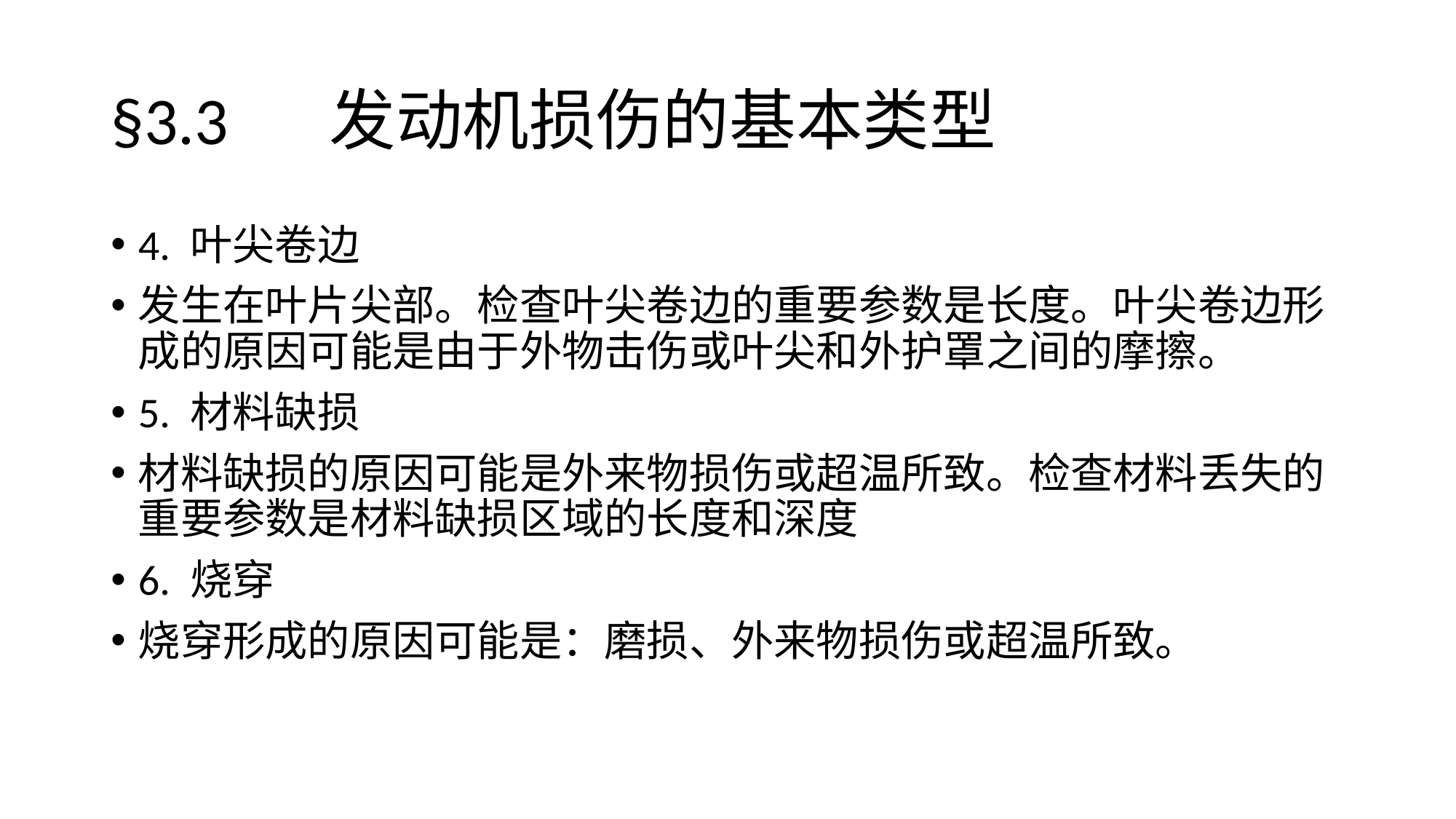

# §3.3  	发动机损伤的基本类型
4. 叶尖卷边
发生在叶片尖部。检查叶尖卷边的重要参数是长度。叶尖卷边形成的原因可能是由于外物击伤或叶尖和外护罩之间的摩擦。
5. 材料缺损
材料缺损的原因可能是外来物损伤或超温所致。检查材料丢失的重要参数是材料缺损区域的长度和深度
6. 烧穿
烧穿形成的原因可能是：磨损、外来物损伤或超温所致。